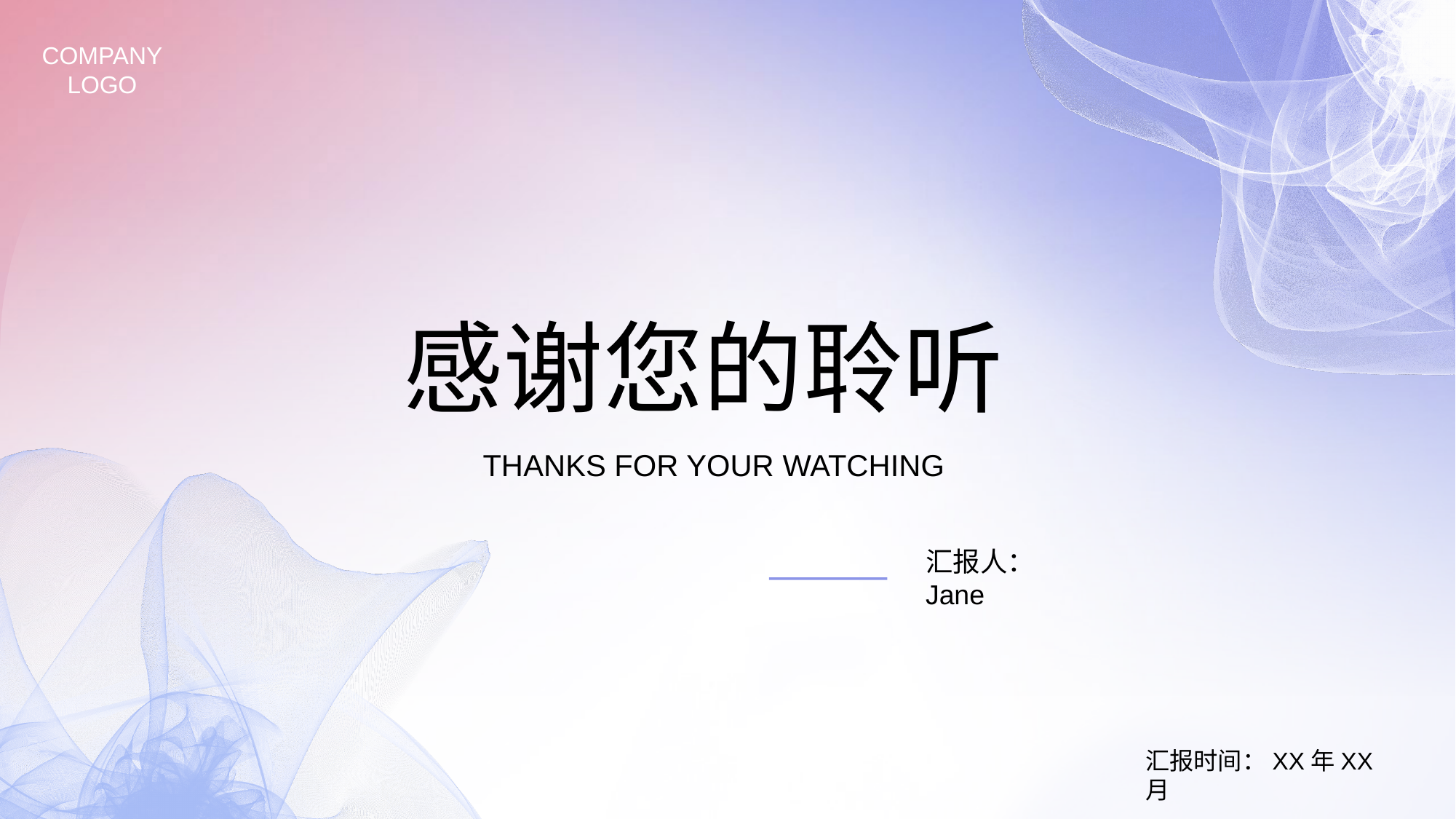

感谢您的聆听
THANKS FOR YOUR WATCHING
汇报人：Jane

汇报时间：XX年XX月